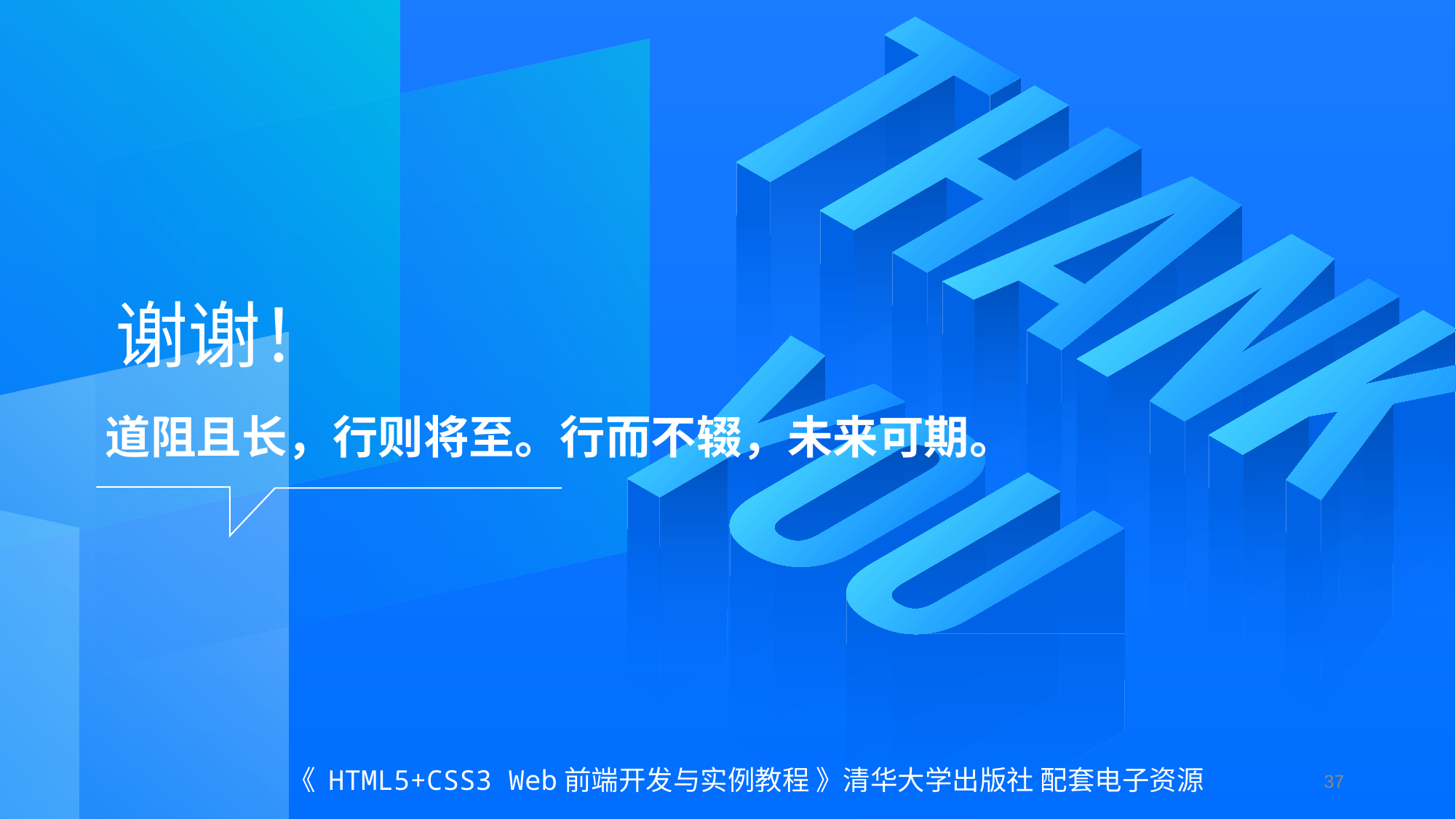

谢谢！

道阻且长，行则将至。行而不辍，未来可期。

《 HTML5+CSS3 Web前端开发与实例教程 》清华大学出版社 配套电子资源
37